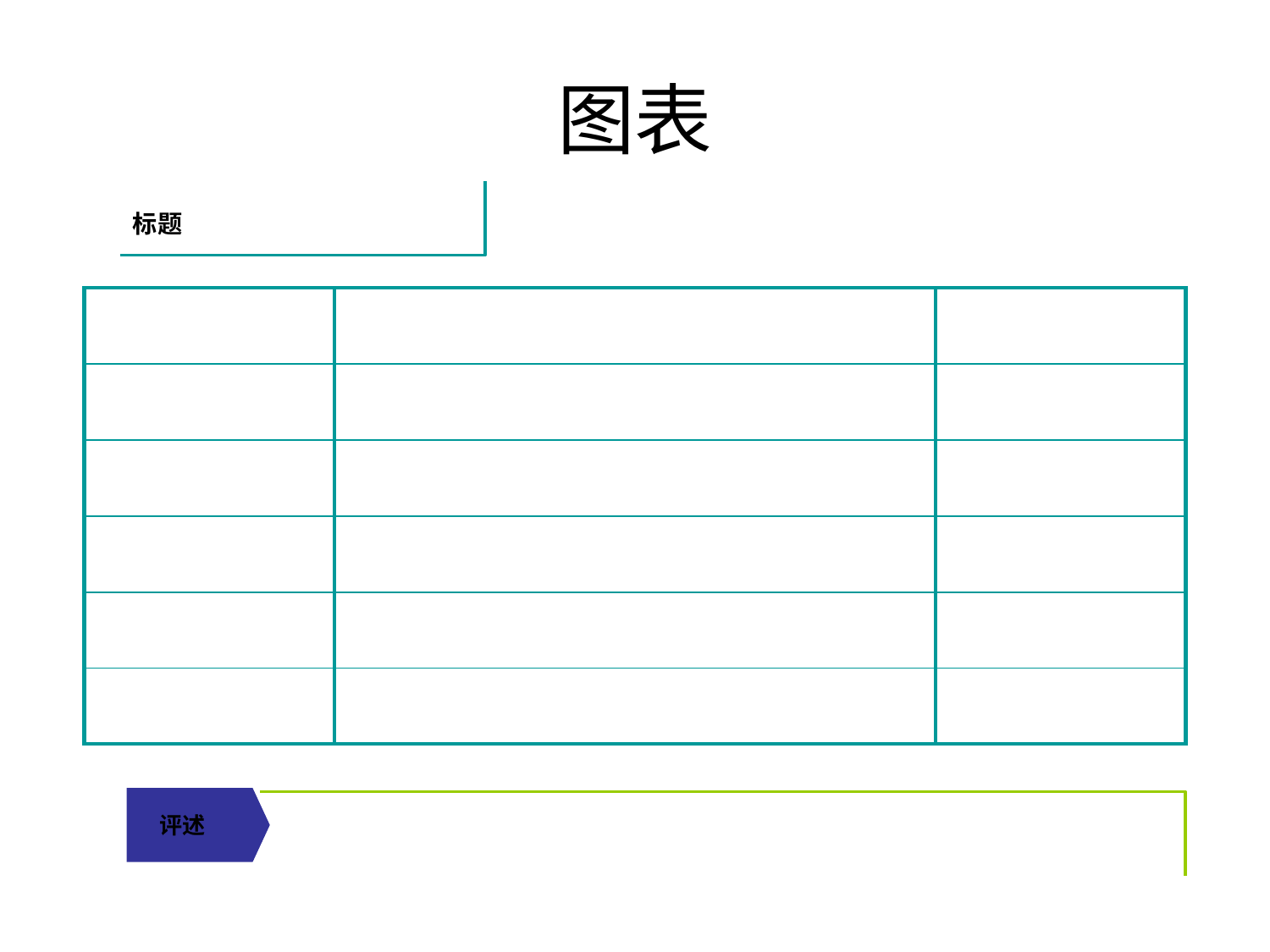

# 图表

标题

|  |  |  |
| --- | --- | --- |
|  |  |  |
|  |  |  |
|  |  |  |
|  |  |  |
|  |  |  |

内容

评述